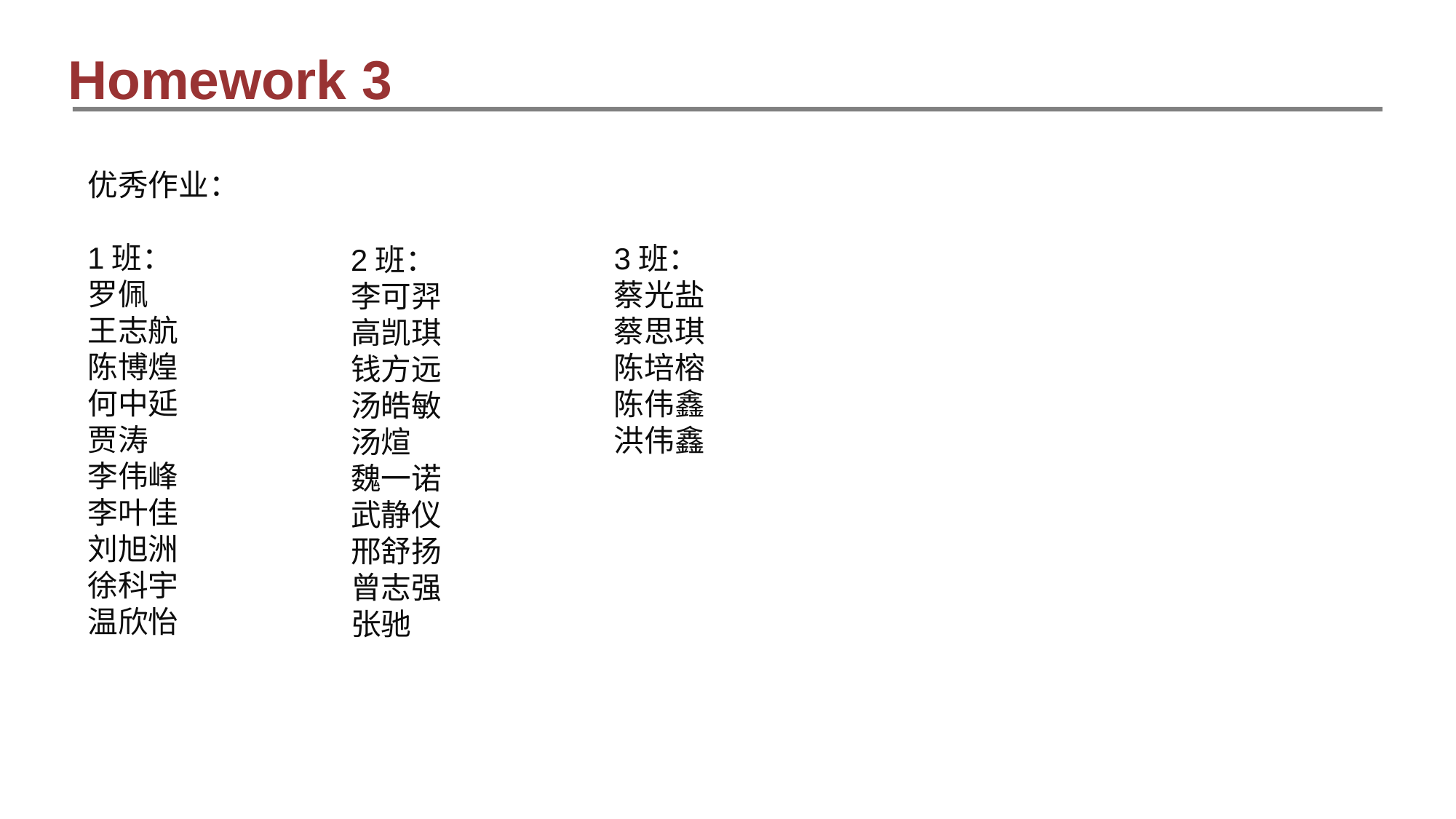

Homework 3
优秀作业：

1班：
罗佩
王志航
陈博煌
何中延
贾涛
李伟峰
李叶佳
刘旭洲
徐科宇
温欣怡
3班：
蔡光盐
蔡思琪
陈培榕
陈伟鑫
洪伟鑫
2班：
李可羿
高凯琪
钱方远
汤皓敏
汤煊
魏一诺
武静仪
邢舒扬
曾志强
张驰